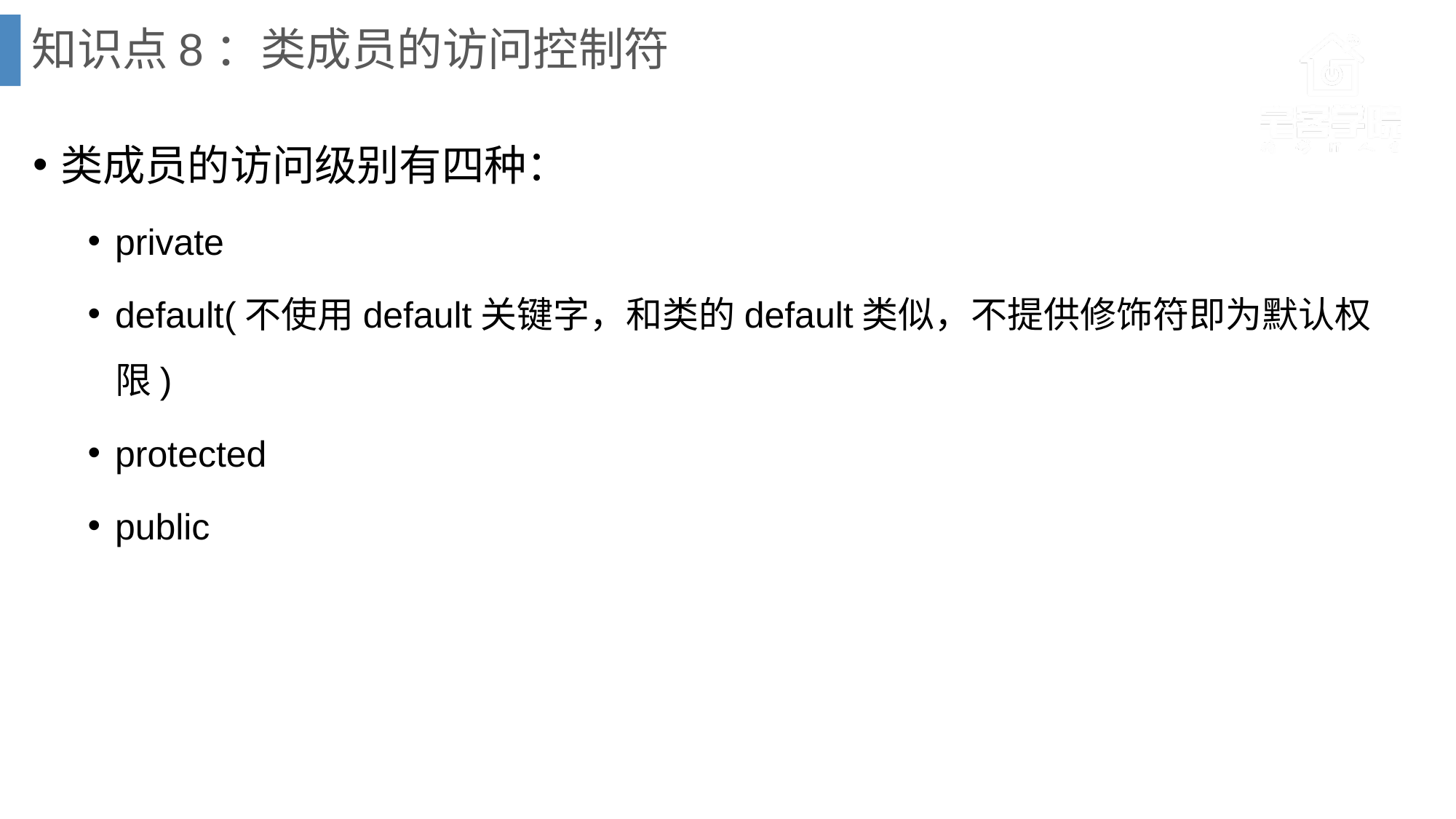

# 知识点8：类成员的访问控制符
类成员的访问级别有四种：
private
default(不使用default关键字，和类的default类似，不提供修饰符即为默认权限)
protected
public